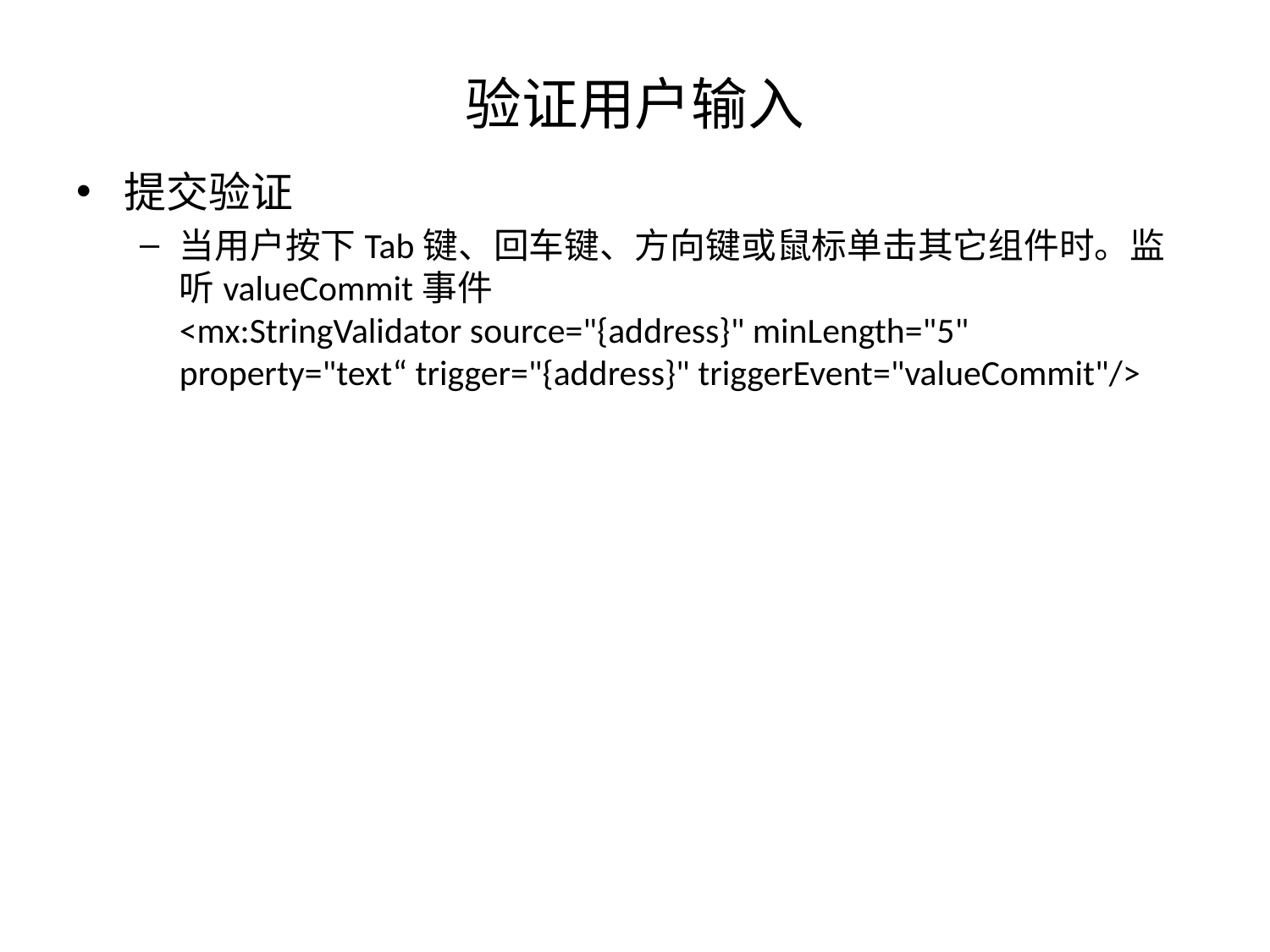

# 验证用户输入
提交验证
当用户按下Tab键、回车键、方向键或鼠标单击其它组件时。监听valueCommit事件
<mx:StringValidator source="{address}" minLength="5" property="text“ trigger="{address}" triggerEvent="valueCommit"/>